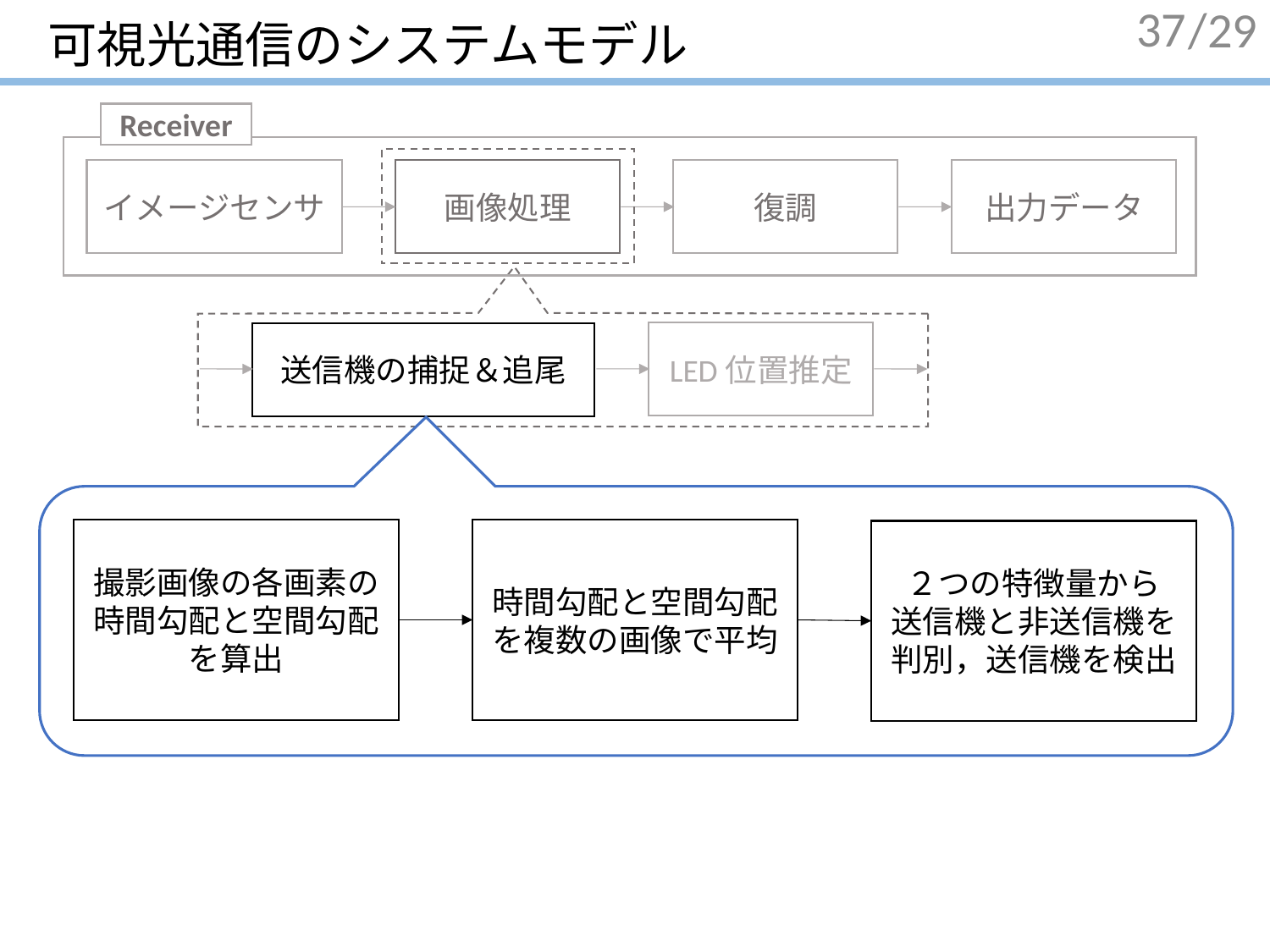

# 可視光通信のシステムモデル
37
Receiver

イメージセンサ
画像処理
復調
出力データ

LED位置推定
送信機の捕捉＆追尾

撮影画像の各画素の
時間勾配と空間勾配
を算出
時間勾配と空間勾配
を複数の画像で平均
２つの特徴量から
送信機と非送信機を
判別，送信機を検出